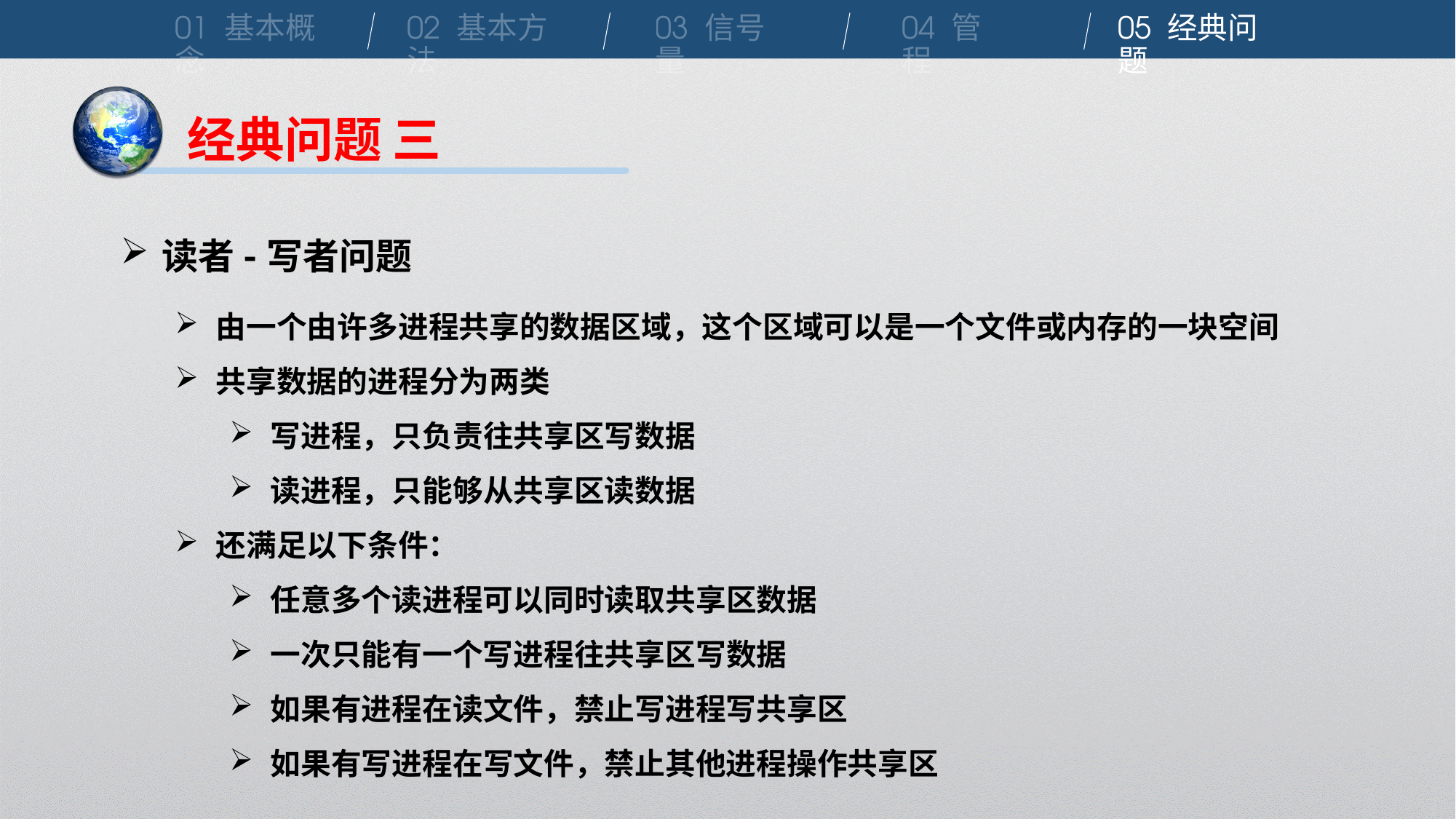

01 基本概念
02 基本方法
03 信号量
04 管程
05 经典问题
经典问题 三
读者-写者问题
由一个由许多进程共享的数据区域，这个区域可以是一个文件或内存的一块空间
共享数据的进程分为两类
写进程，只负责往共享区写数据
读进程，只能够从共享区读数据
还满足以下条件：
任意多个读进程可以同时读取共享区数据
一次只能有一个写进程往共享区写数据
如果有进程在读文件，禁止写进程写共享区
如果有写进程在写文件，禁止其他进程操作共享区